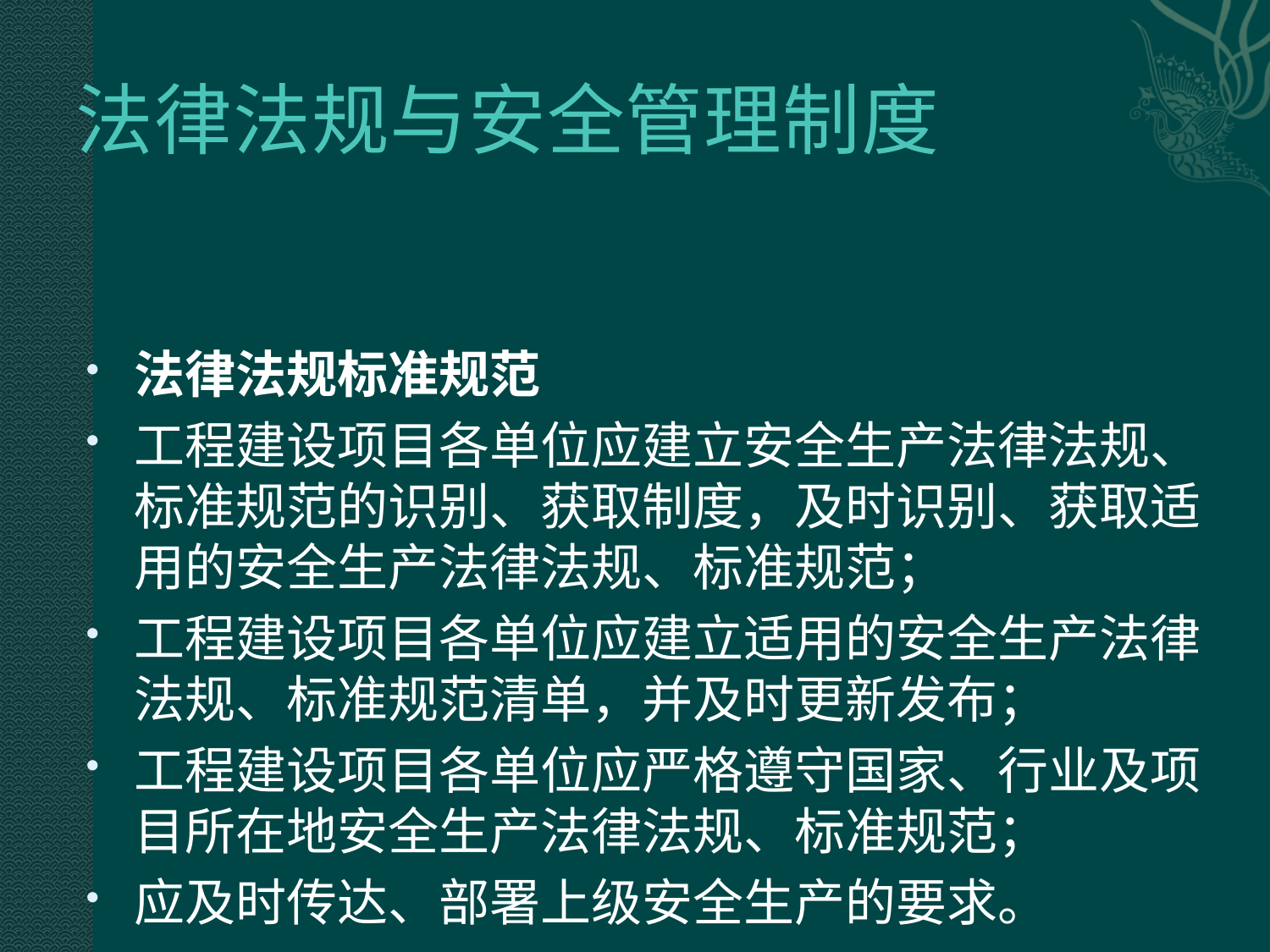

# 法律法规与安全管理制度

法律法规标准规范
工程建设项目各单位应建立安全生产法律法规、标准规范的识别、获取制度，及时识别、获取适用的安全生产法律法规、标准规范；
工程建设项目各单位应建立适用的安全生产法律法规、标准规范清单，并及时更新发布；
工程建设项目各单位应严格遵守国家、行业及项目所在地安全生产法律法规、标准规范；
应及时传达、部署上级安全生产的要求。